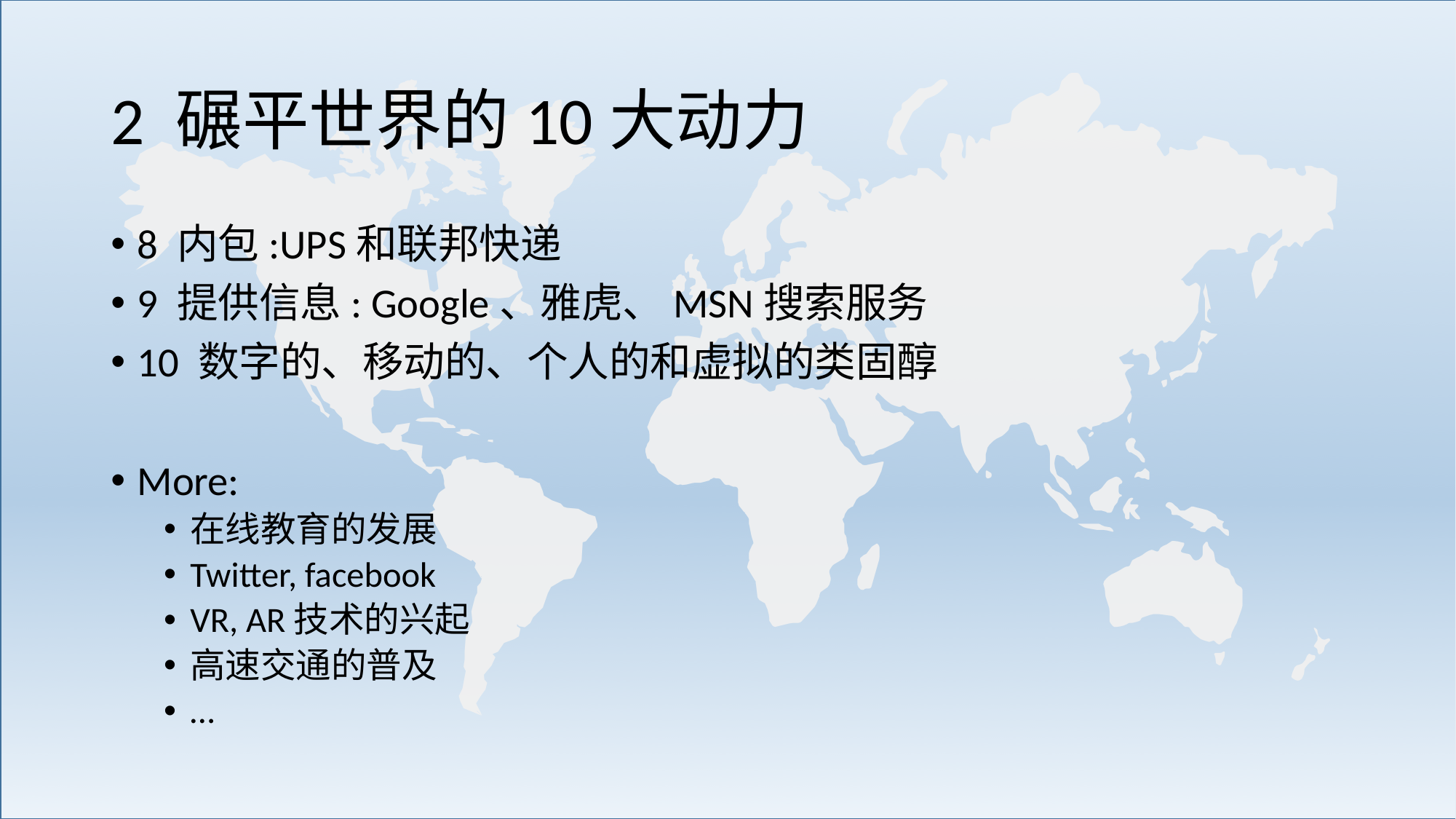

# 2 碾平世界的10大动力
8 内包:UPS和联邦快递
9 提供信息: Google、雅虎、MSN搜索服务
10 数字的、移动的、个人的和虚拟的类固醇

More:
在线教育的发展
Twitter, facebook
VR, AR技术的兴起
高速交通的普及
…